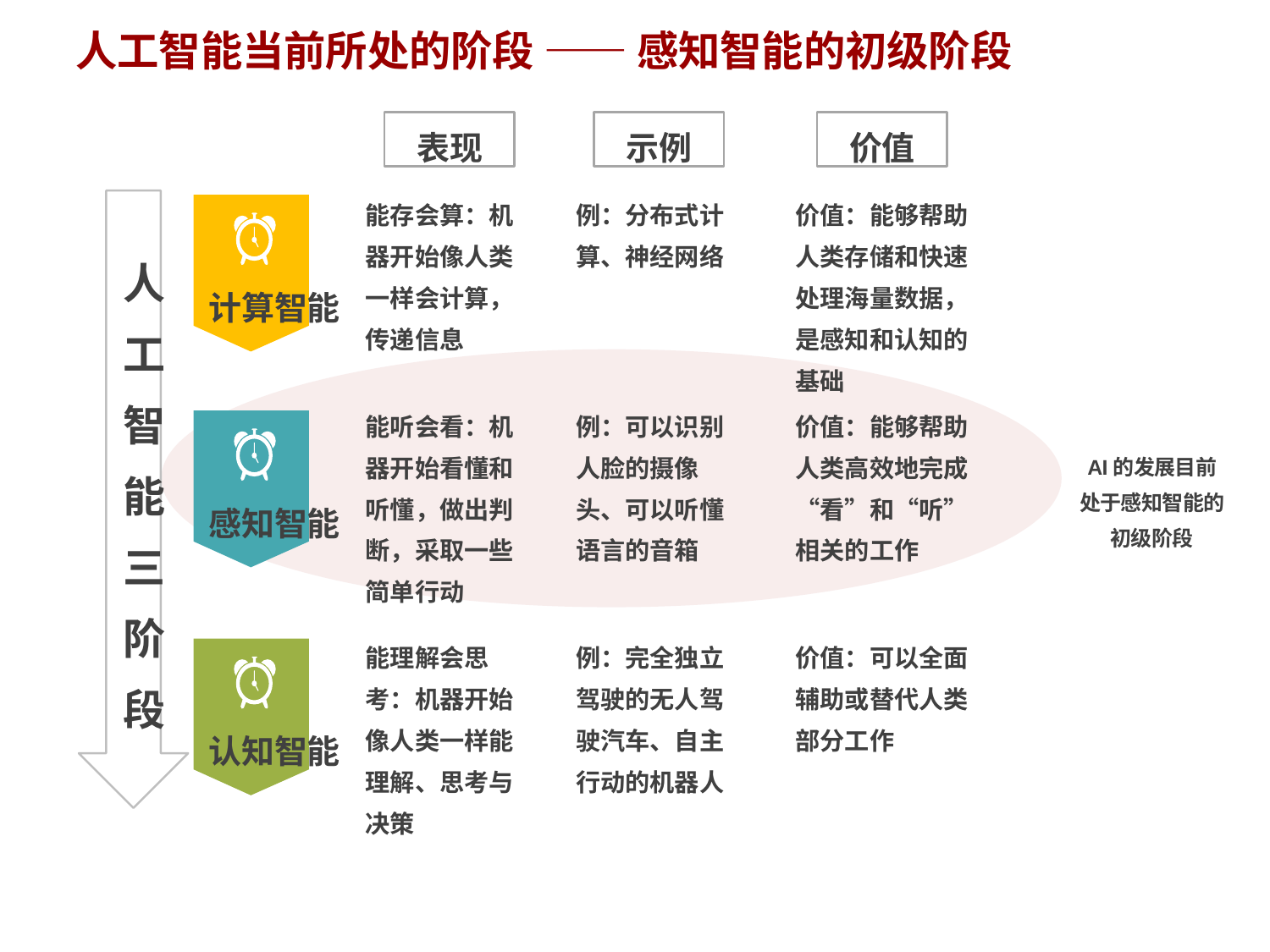

人工智能当前所处的阶段 —— 感知智能的初级阶段
表现
示例
价值
能存会算：机器开始像人类一样会计算，传递信息
价值：能够帮助人类存储和快速处理海量数据，是感知和认知的基础
例：分布式计算、神经网络
人工智能三阶段

计算智能

能听会看：机器开始看懂和听懂，做出判断，采取一些简单行动
例：可以识别人脸的摄像头、可以听懂语言的音箱
价值：能够帮助人类高效地完成“看”和“听”相关的工作

感知智能
AI的发展目前处于感知智能的初级阶段
能理解会思考：机器开始像人类一样能理解、思考与决策
例：完全独立驾驶的无人驾驶汽车、自主行动的机器人
价值：可以全面辅助或替代人类部分工作

认知智能